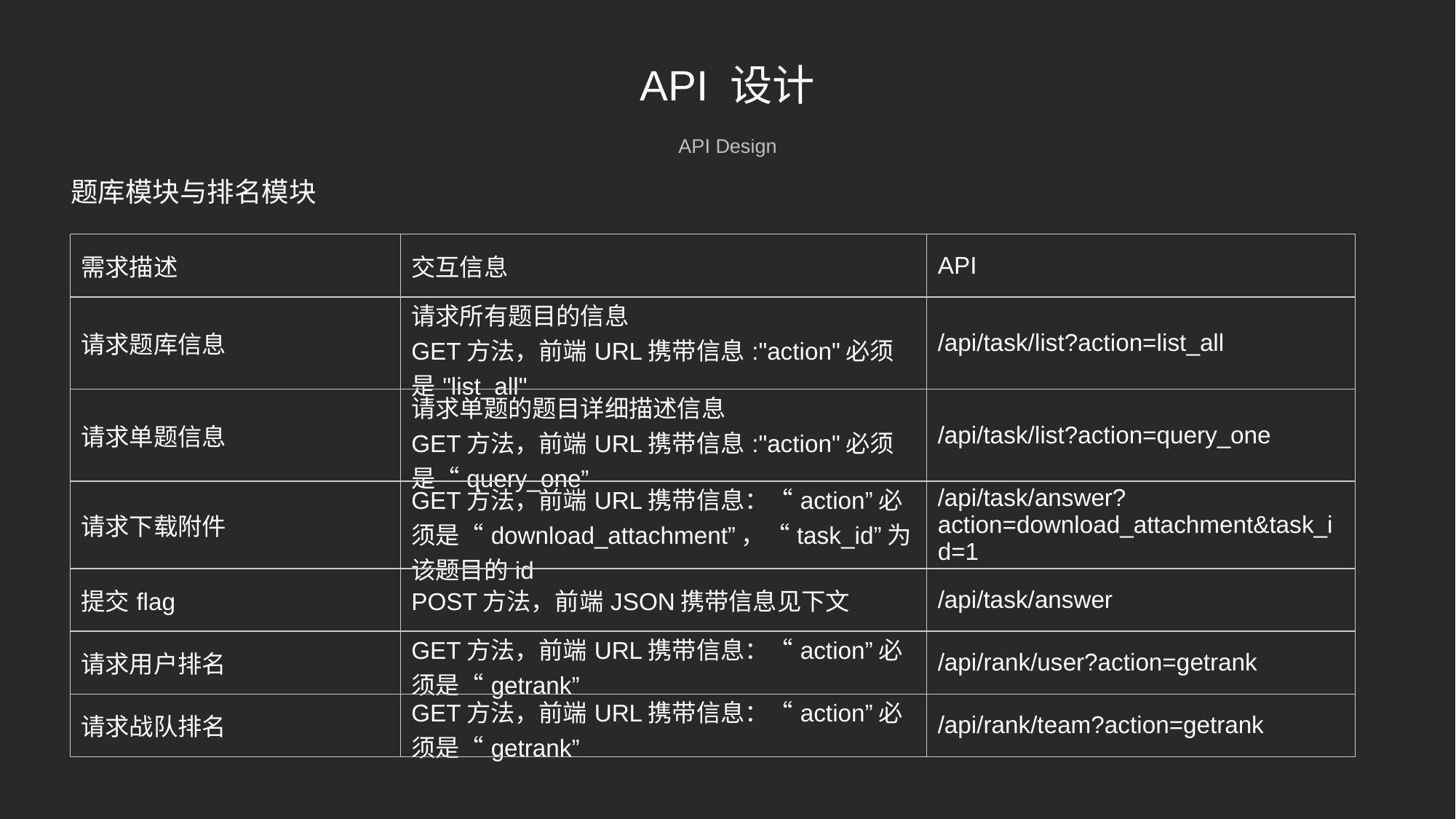

API 设计
API Design
题库模块与排名模块
| 需求描述 | 交互信息 | API |
| --- | --- | --- |
| 请求题库信息 | 请求所有题目的信息 GET方法，前端URL携带信息:"action"必须是"list\_all" | /api/task/list?action=list\_all |
| 请求单题信息 | 请求单题的题目详细描述信息 GET方法，前端URL携带信息:"action"必须是“query\_one” | /api/task/list?action=query\_one |
| 请求下载附件 | GET方法，前端URL携带信息：“action”必须是“download\_attachment”，“task\_id”为该题目的id | /api/task/answer?action=download\_attachment&task\_id=1 |
| 提交flag | POST方法，前端JSON携带信息见下文 | /api/task/answer |
| 请求用户排名 | GET方法，前端URL携带信息：“action”必须是“getrank” | /api/rank/user?action=getrank |
| 请求战队排名 | GET方法，前端URL携带信息：“action”必须是“getrank” | /api/rank/team?action=getrank |